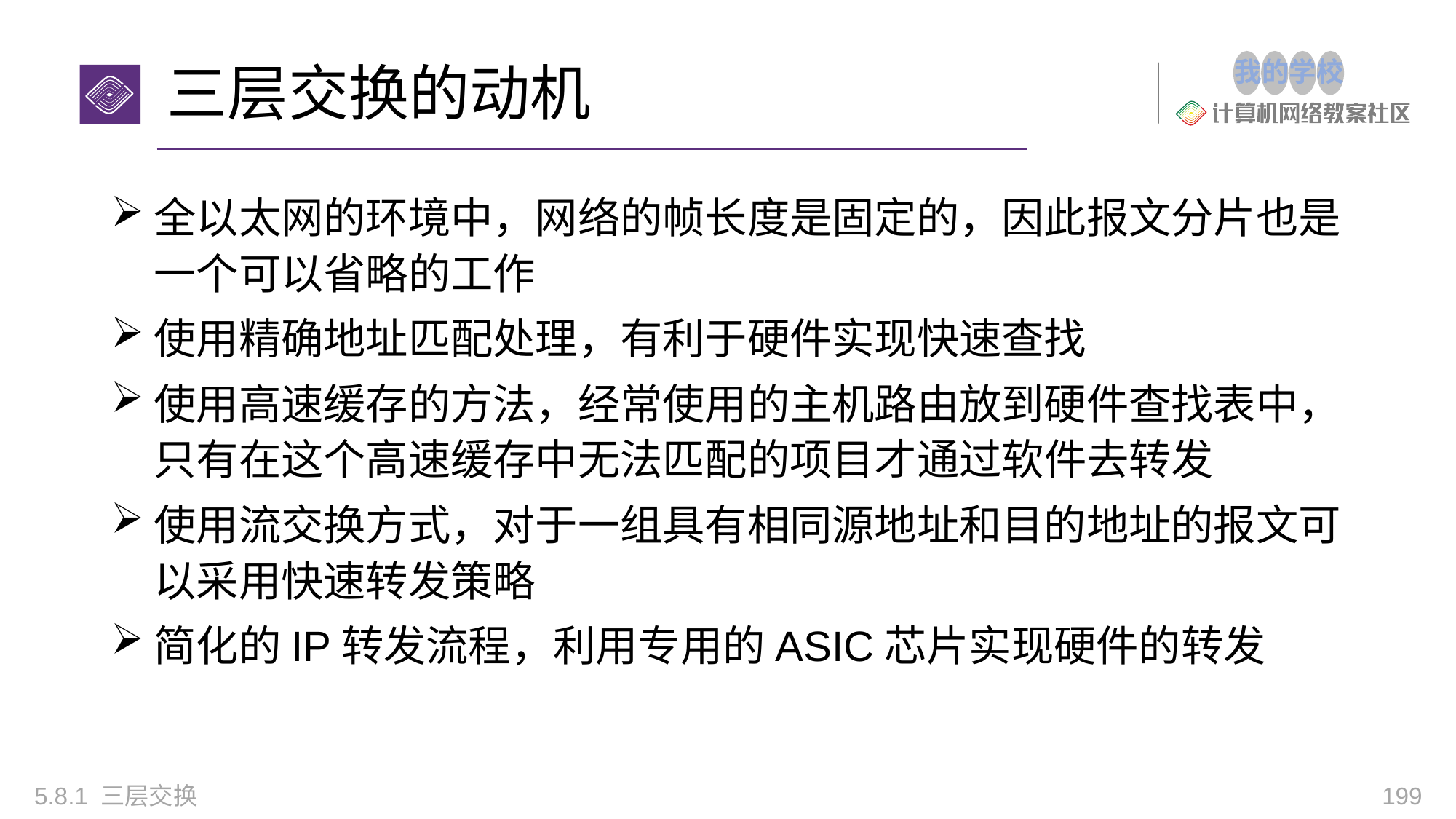

# 三层交换的动机
全以太网的环境中，网络的帧长度是固定的，因此报文分片也是一个可以省略的工作
使用精确地址匹配处理，有利于硬件实现快速查找
使用高速缓存的方法，经常使用的主机路由放到硬件查找表中，只有在这个高速缓存中无法匹配的项目才通过软件去转发
使用流交换方式，对于一组具有相同源地址和目的地址的报文可以采用快速转发策略
简化的IP转发流程，利用专用的ASIC芯片实现硬件的转发

5.8.1 三层交换
199